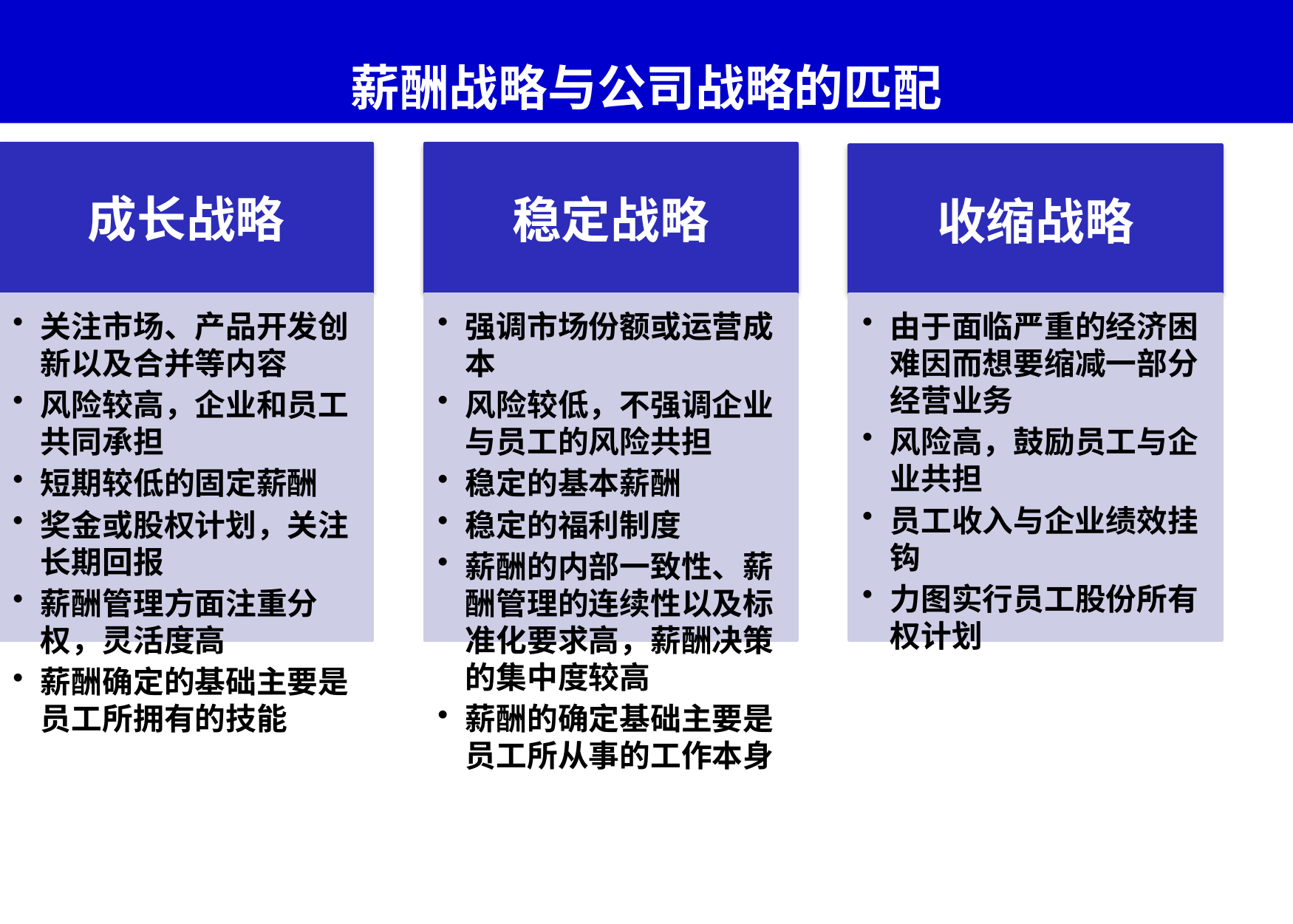

# 薪酬战略与公司战略的匹配
成长战略
关注市场、产品开发创新以及合并等内容
风险较高，企业和员工共同承担
短期较低的固定薪酬
奖金或股权计划，关注长期回报
薪酬管理方面注重分权，灵活度高
薪酬确定的基础主要是员工所拥有的技能
稳定战略
强调市场份额或运营成本
风险较低，不强调企业与员工的风险共担
稳定的基本薪酬
稳定的福利制度
薪酬的内部一致性、薪酬管理的连续性以及标准化要求高，薪酬决策的集中度较高
薪酬的确定基础主要是员工所从事的工作本身
收缩战略
由于面临严重的经济困难因而想要缩减一部分经营业务
风险高，鼓励员工与企业共担
员工收入与企业绩效挂钩
力图实行员工股份所有权计划